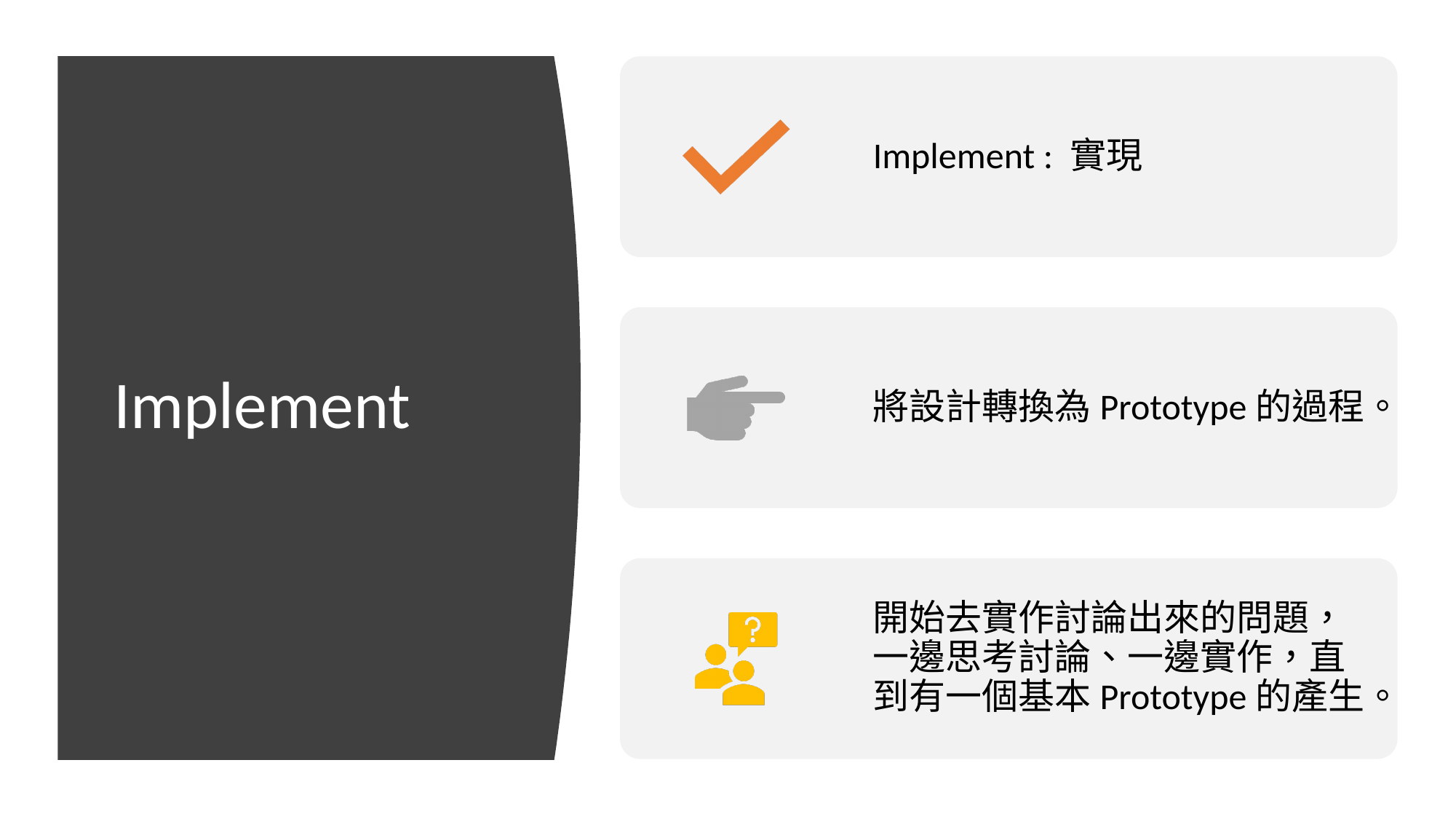

Implement : 實現
將設計轉換為Prototype的過程。
開始去實作討論出來的問題，一邊思考討論、一邊實作，直到有一個基本Prototype的產生。

# Implement